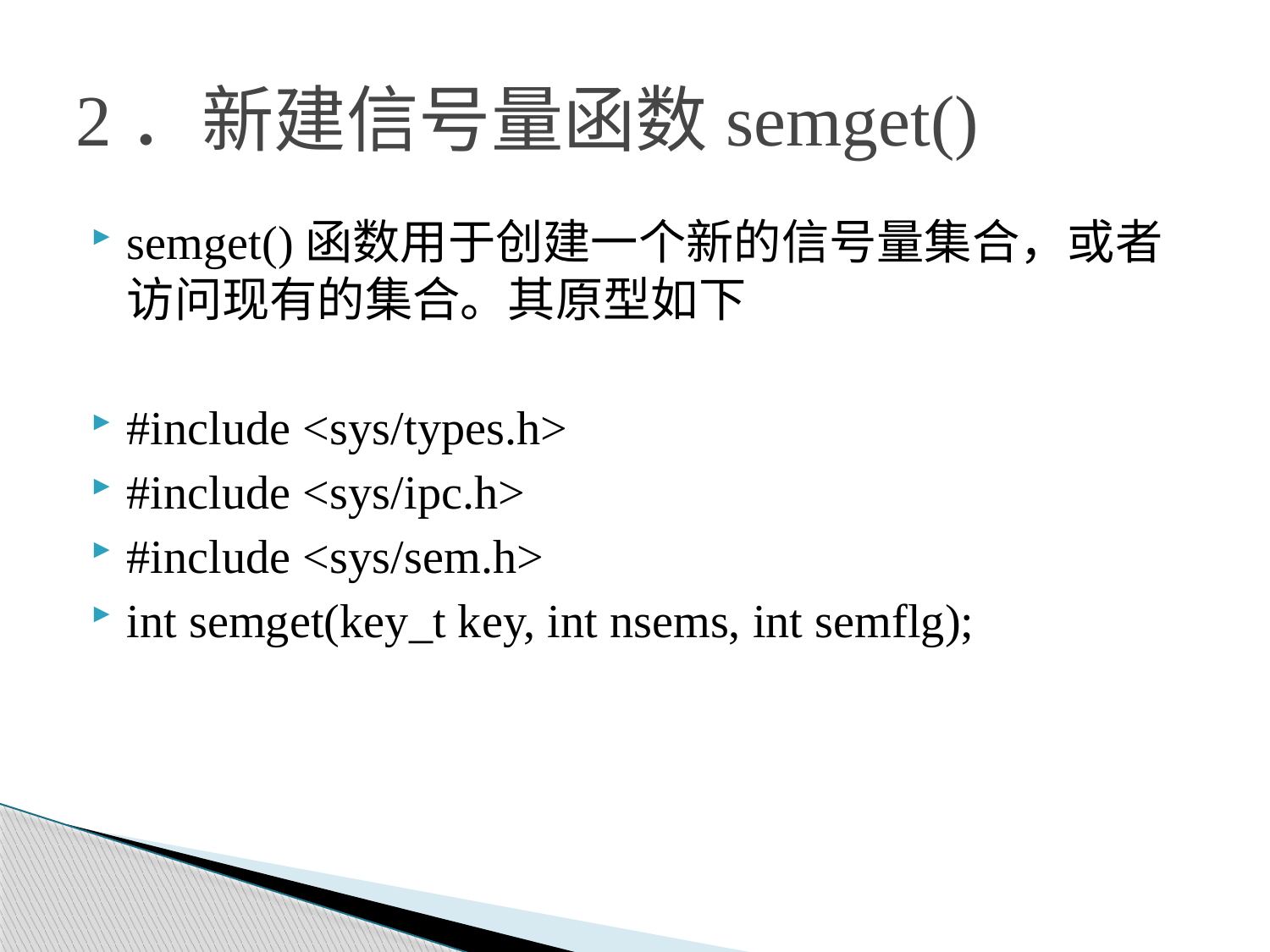

# 2．新建信号量函数semget()
semget()函数用于创建一个新的信号量集合，或者访问现有的集合。其原型如下

#include <sys/types.h>
#include <sys/ipc.h>
#include <sys/sem.h>
int semget(key_t key, int nsems, int semflg);